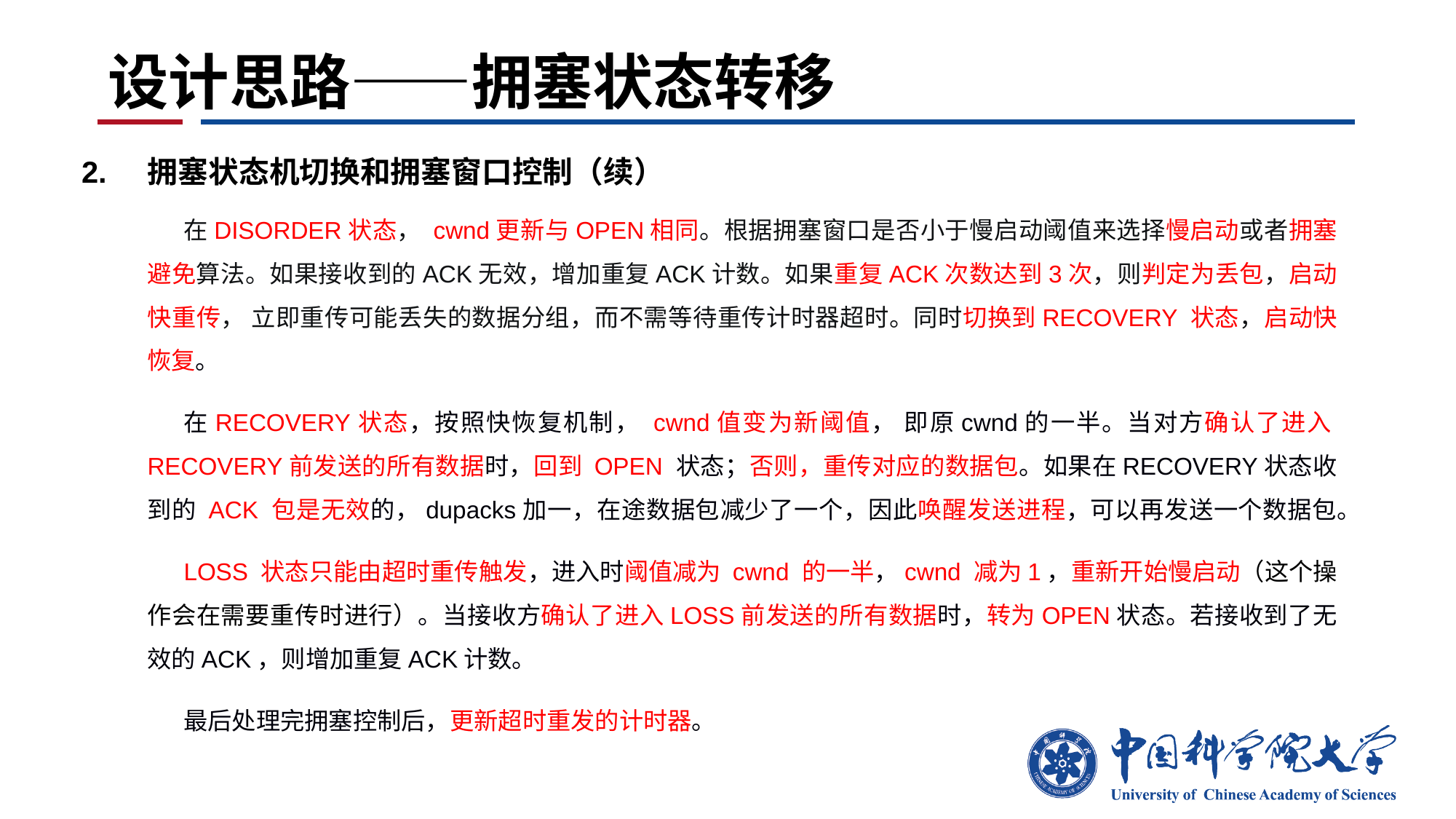

# 设计思路——拥塞状态转移
2.    拥塞状态机切换和拥塞窗口控制（续）
在DISORDER状态， cwnd更新与OPEN相同。根据拥塞窗口是否小于慢启动阈值来选择慢启动或者拥塞避免算法。如果接收到的ACK无效，增加重复ACK计数。如果重复ACK次数达到3次，则判定为丢包，启动快重传， 立即重传可能丢失的数据分组，而不需等待重传计时器超时。同时切换到RECOVERY 状态，启动快恢复。
在RECOVERY状态，按照快恢复机制， cwnd值变为新阈值， 即原cwnd的一半。当对方确认了进入RECOVERY前发送的所有数据时，回到 OPEN 状态；否则，重传对应的数据包。如果在RECOVERY状态收到的 ACK 包是无效的，dupacks加一，在途数据包减少了一个，因此唤醒发送进程，可以再发送一个数据包。
LOSS 状态只能由超时重传触发，进入时阈值减为 cwnd 的一半，cwnd 减为1，重新开始慢启动（这个操作会在需要重传时进行）。当接收方确认了进入LOSS前发送的所有数据时，转为OPEN状态。若接收到了无效的ACK，则增加重复ACK计数。
最后处理完拥塞控制后，更新超时重发的计时器。